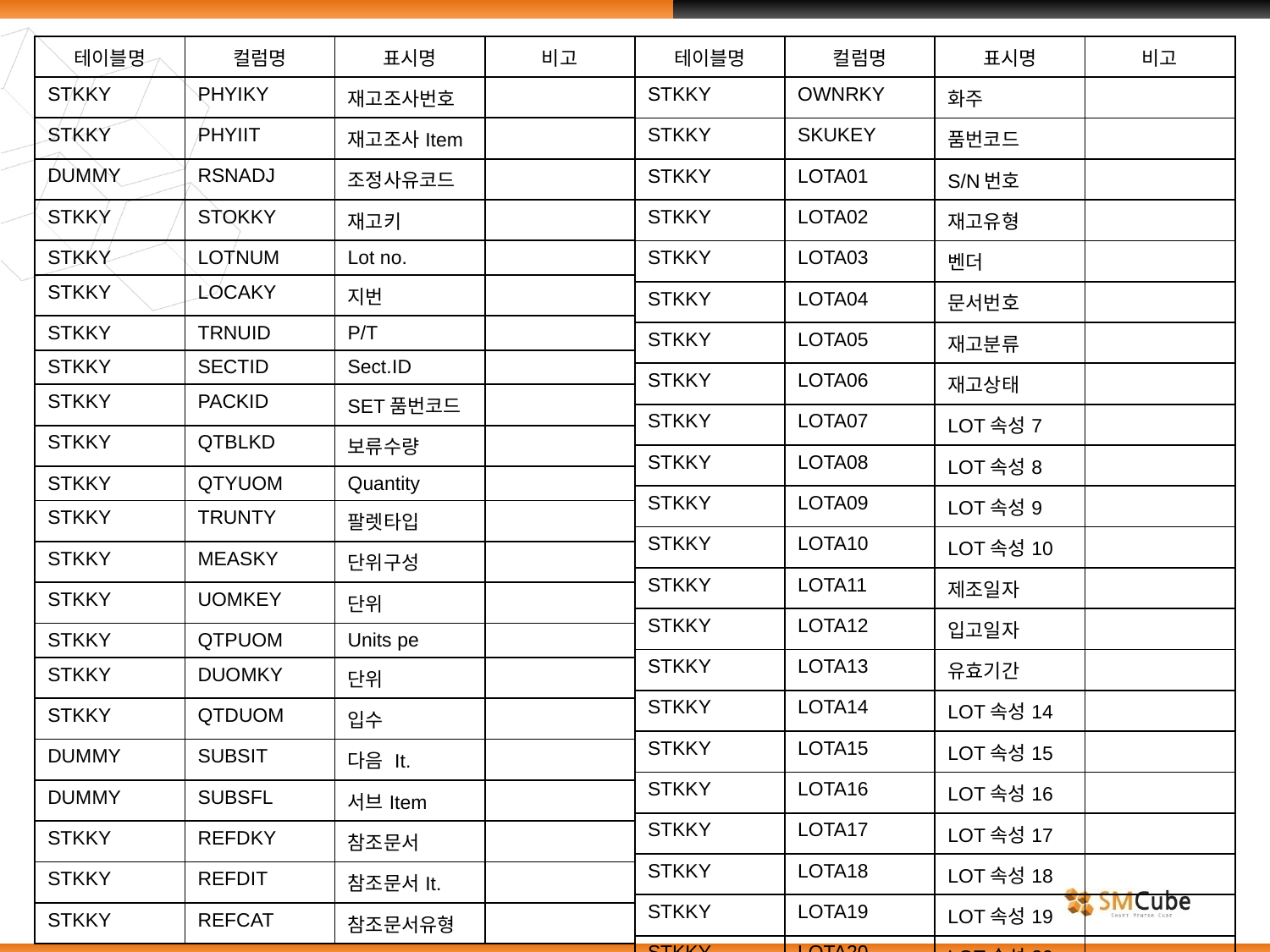

| 테이블명 | 컬럼명 | 표시명 | 비고 |
| --- | --- | --- | --- |
| STKKY | PHYIKY | 재고조사번호 |  |
| STKKY | PHYIIT | 재고조사Item |  |
| DUMMY | RSNADJ | 조정사유코드 |  |
| STKKY | STOKKY | 재고키 |  |
| STKKY | LOTNUM | Lot no. |  |
| STKKY | LOCAKY | 지번 |  |
| STKKY | TRNUID | P/T |  |
| STKKY | SECTID | Sect.ID |  |
| STKKY | PACKID | SET품번코드 |  |
| STKKY | QTBLKD | 보류수량 |  |
| STKKY | QTYUOM | Quantity |  |
| STKKY | TRUNTY | 팔렛타입 |  |
| STKKY | MEASKY | 단위구성 |  |
| STKKY | UOMKEY | 단위 |  |
| STKKY | QTPUOM | Units pe |  |
| STKKY | DUOMKY | 단위 |  |
| STKKY | QTDUOM | 입수 |  |
| DUMMY | SUBSIT | 다음 It. |  |
| DUMMY | SUBSFL | 서브Item |  |
| STKKY | REFDKY | 참조문서 |  |
| STKKY | REFDIT | 참조문서It. |  |
| STKKY | REFCAT | 참조문서유형 |  |
| 테이블명 | 컬럼명 | 표시명 | 비고 |
| --- | --- | --- | --- |
| STKKY | OWNRKY | 화주 |  |
| STKKY | SKUKEY | 품번코드 |  |
| STKKY | LOTA01 | S/N번호 |  |
| STKKY | LOTA02 | 재고유형 |  |
| STKKY | LOTA03 | 벤더 |  |
| STKKY | LOTA04 | 문서번호 |  |
| STKKY | LOTA05 | 재고분류 |  |
| STKKY | LOTA06 | 재고상태 |  |
| STKKY | LOTA07 | LOT속성7 |  |
| STKKY | LOTA08 | LOT속성8 |  |
| STKKY | LOTA09 | LOT속성9 |  |
| STKKY | LOTA10 | LOT속성10 |  |
| STKKY | LOTA11 | 제조일자 |  |
| STKKY | LOTA12 | 입고일자 |  |
| STKKY | LOTA13 | 유효기간 |  |
| STKKY | LOTA14 | LOT속성14 |  |
| STKKY | LOTA15 | LOT속성15 |  |
| STKKY | LOTA16 | LOT속성16 |  |
| STKKY | LOTA17 | LOT속성17 |  |
| STKKY | LOTA18 | LOT속성18 |  |
| STKKY | LOTA19 | LOT속성19 |  |
| STKKY | LOTA20 | LOT속성20 |  |